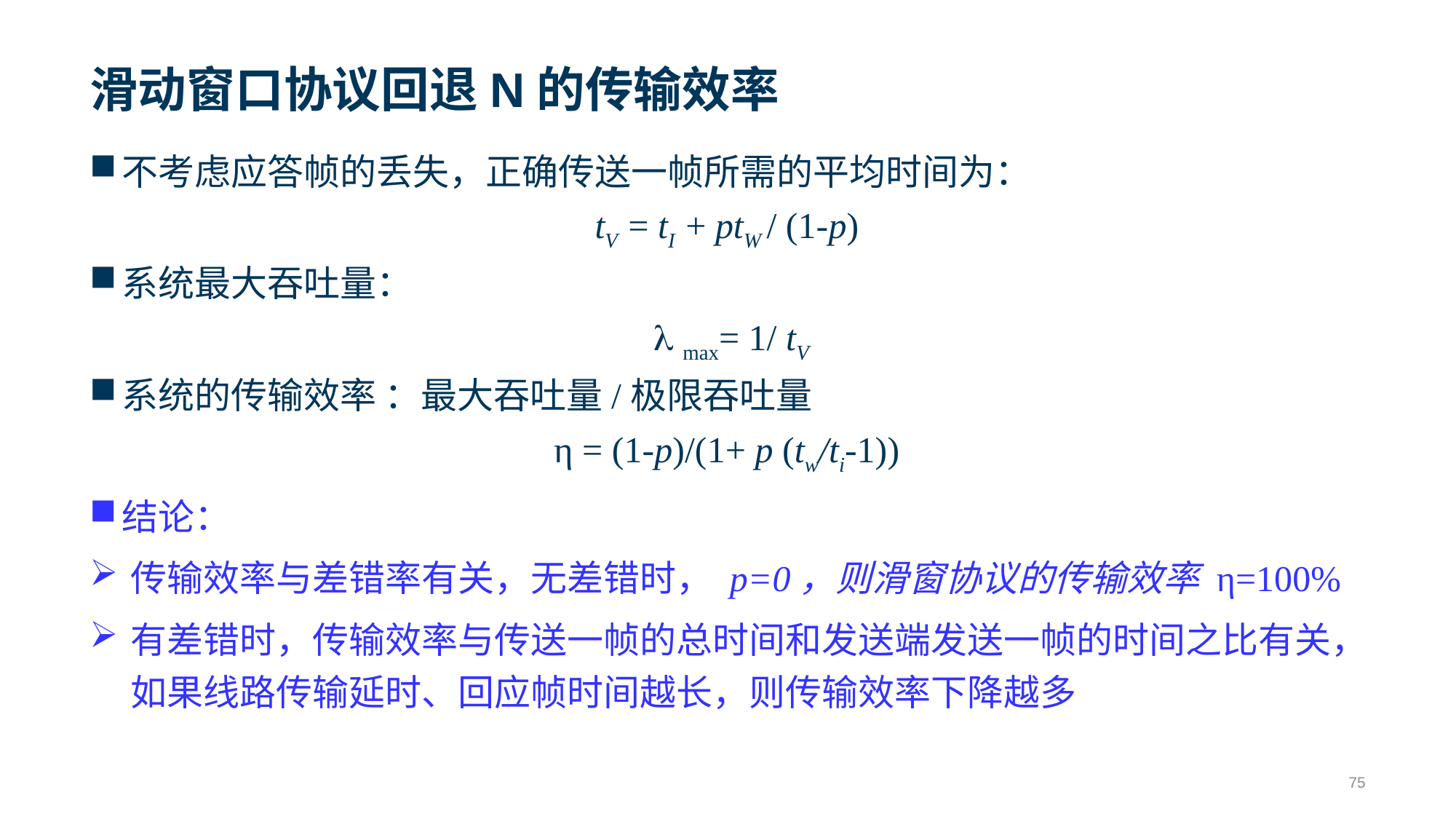

# 滑动窗口协议回退N的传输效率
不考虑应答帧的丢失，正确传送一帧所需的平均时间为：
tV  = tI  + ptW / (1-p)
系统最大吞吐量：
 λ max= 1/ tV
系统的传输效率 ：最大吞吐量/极限吞吐量
η = (1-p)/(1+ p (tw/ti-1))
结论：
传输效率与差错率有关，无差错时， p=0，则滑窗协议的传输效率 η=100%
有差错时，传输效率与传送一帧的总时间和发送端发送一帧的时间之比有关，如果线路传输延时、回应帧时间越长，则传输效率下降越多

75